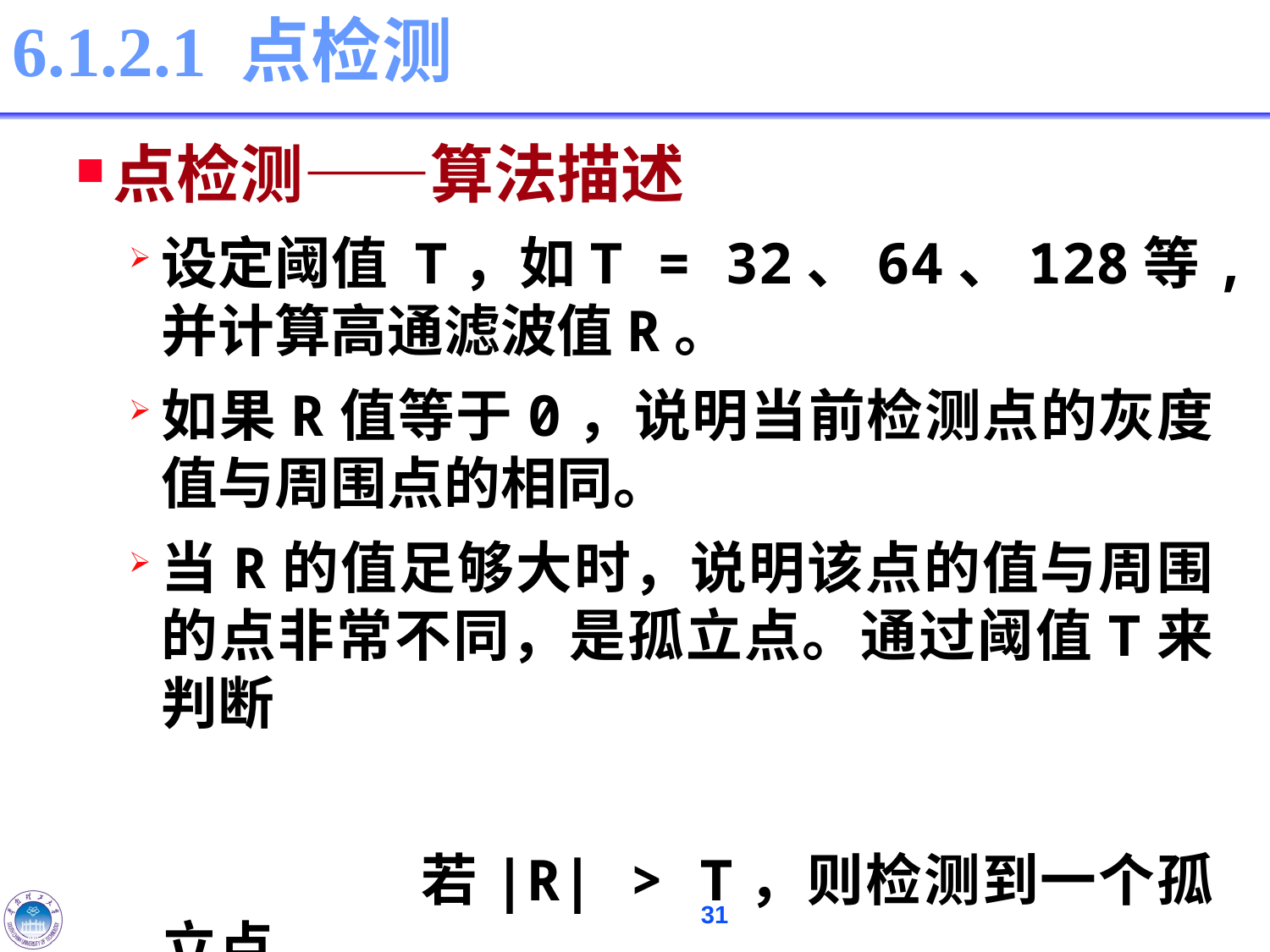

# 6.1.2.1 点检测
点检测——算法描述
设定阈值 T，如T = 32、64、128等,并计算高通滤波值R。
如果R值等于0，说明当前检测点的灰度值与周围点的相同。
当R的值足够大时，说明该点的值与周围的点非常不同，是孤立点。通过阈值T来判断

			若|R| > T，则检测到一个孤立点。